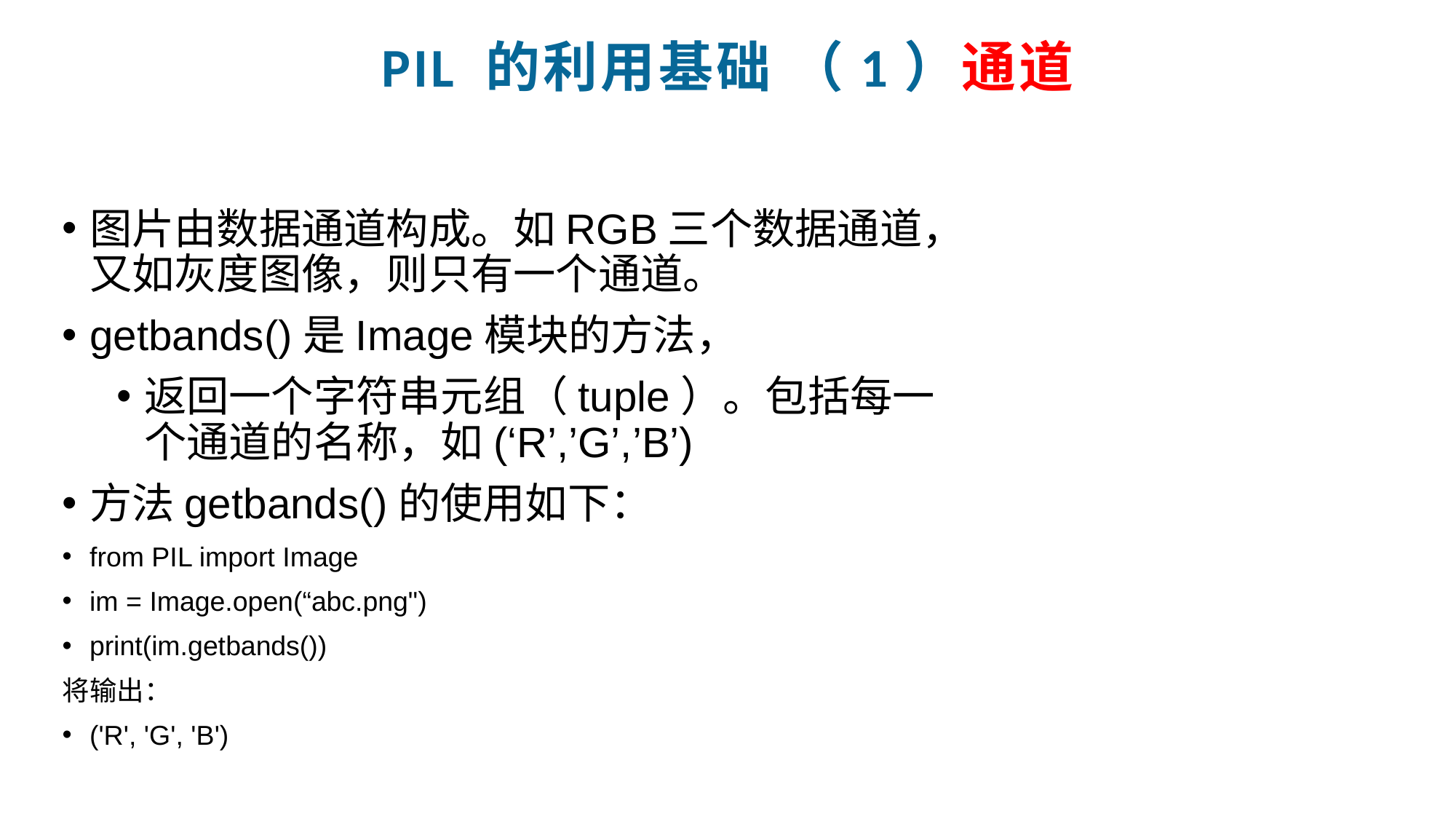

PIL 的利用基础 （1）通道
图片由数据通道构成。如RGB三个数据通道，又如灰度图像，则只有一个通道。
getbands()是Image模块的方法，
返回一个字符串元组（tuple）。包括每一个通道的名称，如(‘R’,’G’,’B’)
方法getbands()的使用如下：
from PIL import Image
im = Image.open(“abc.png")
print(im.getbands())
将输出：
('R', 'G', 'B')